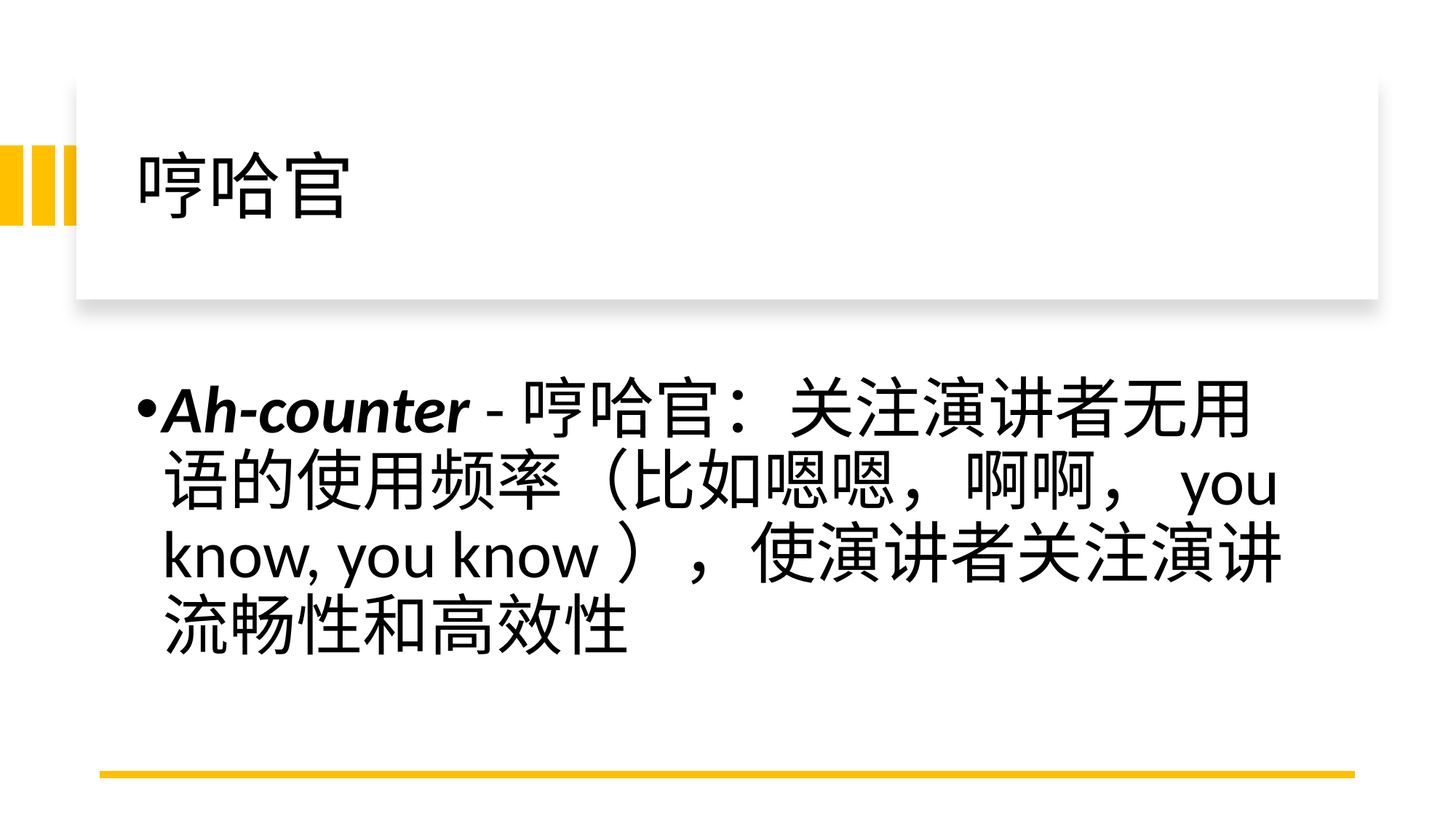

# 哼哈官

Ah-counter -哼哈官：关注演讲者无用语的使用频率（比如嗯嗯，啊啊，you know, you know），使演讲者关注演讲流畅性和高效性